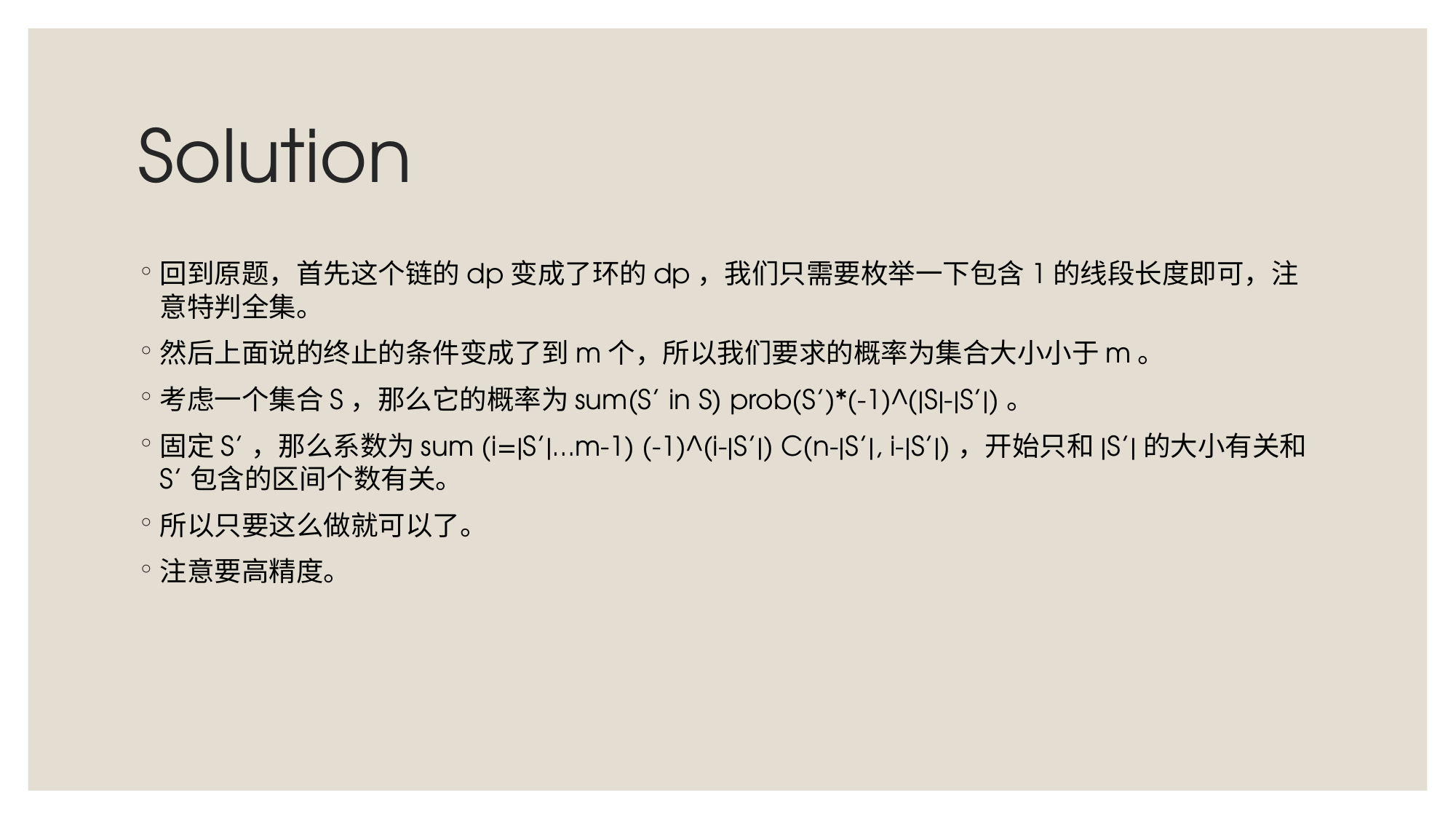

# Solution
回到原题，首先这个链的dp变成了环的dp，我们只需要枚举一下包含1的线段长度即可，注意特判全集。
然后上面说的终止的条件变成了到m个，所以我们要求的概率为集合大小小于m。
考虑一个集合S，那么它的概率为sum(S’ in S) prob(S’)*(-1)^(|S|-|S’|)。
固定S’，那么系数为sum (i=|S’|…m-1) (-1)^(i-|S’|) C(n-|S’|, i-|S’|)，开始只和|S’|的大小有关和S’包含的区间个数有关。
所以只要这么做就可以了。
注意要高精度。